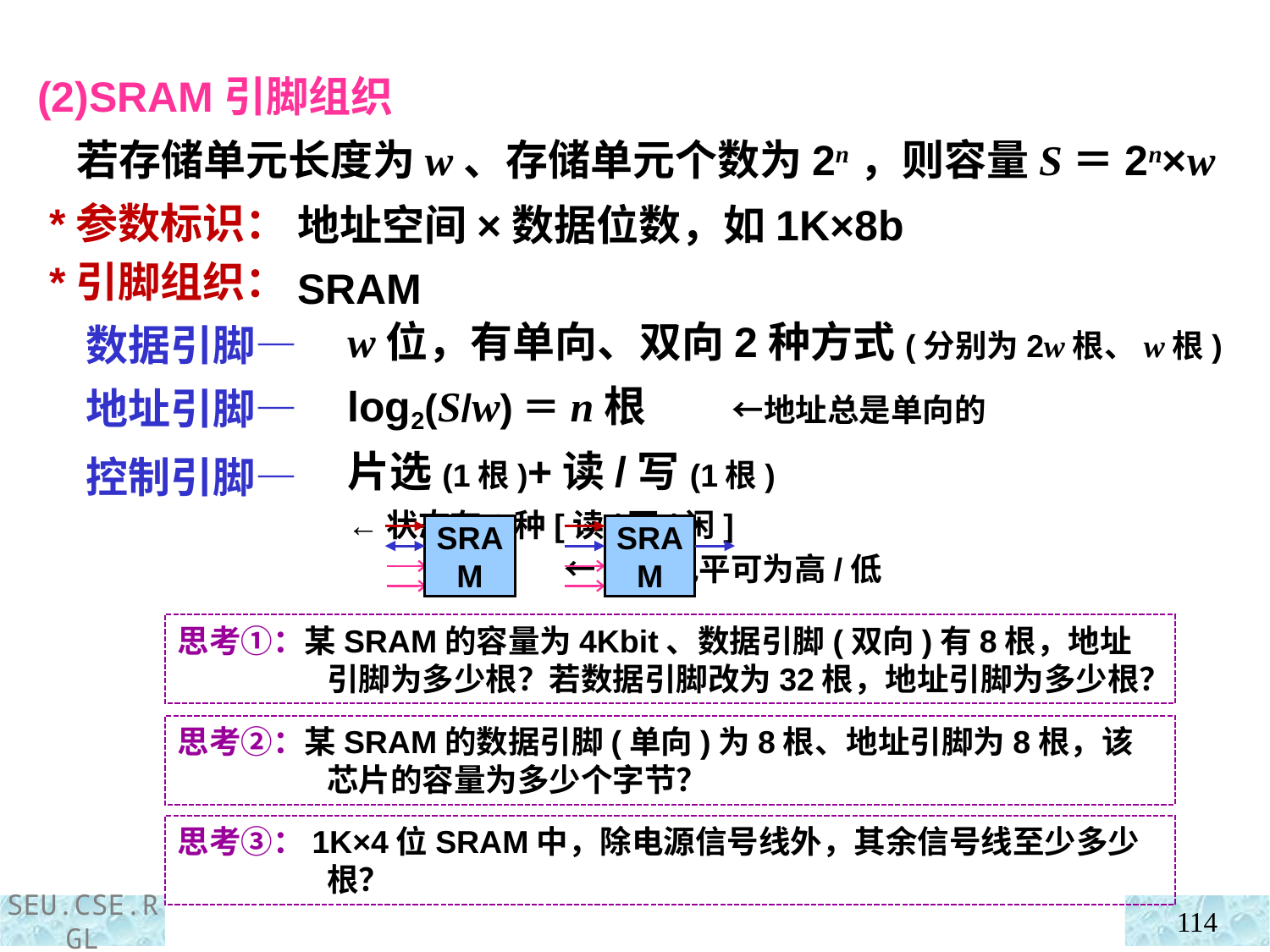

(2)SRAM引脚组织
   若存储单元长度为w、存储单元个数为2n，则容量S＝2n×w
 *参数标识：
地址空间×数据位数，如1K×8b SRAM
 *引脚组织：
    数据引脚—
    地址引脚—
    控制引脚—
w位，有单向、双向2种方式(分别为2w根、w根)
log2(S/w)＝n根         ←地址总是单向的
片选(1根)+读/写(1根)     ←状态有3种[读/写/闲]
                           ←有效电平可为高/低
SRAM
SRAM
思考①：某SRAM的容量为4Kbit、数据引脚(双向)有8根，地址引脚为多少根？若数据引脚改为32根，地址引脚为多少根？
思考②：某SRAM的数据引脚(单向)为8根、地址引脚为8根，该芯片的容量为多少个字节？
思考③：1K×4位SRAM中，除电源信号线外，其余信号线至少多少根？
114